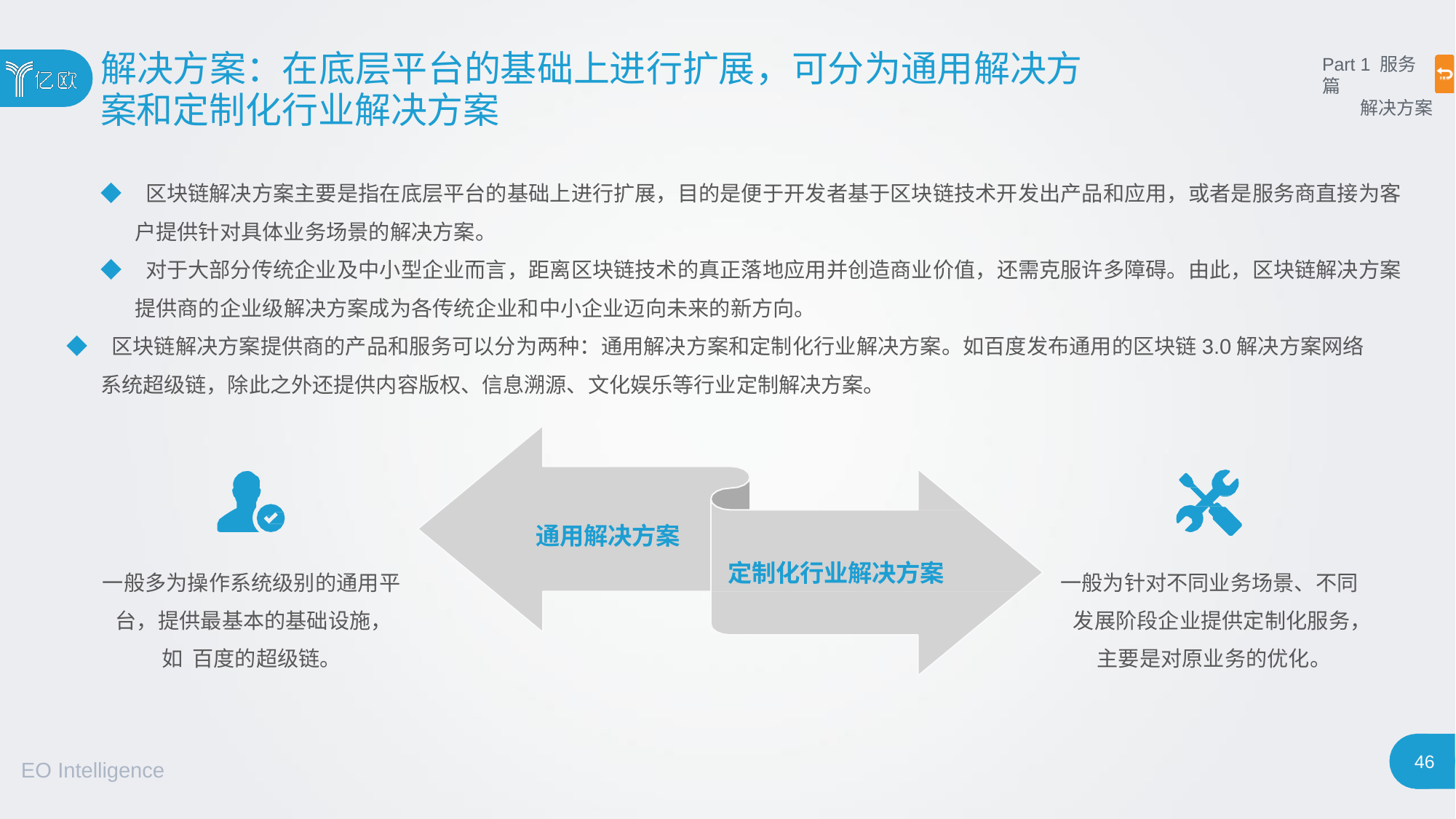

# 解决方案：在底层平台的基础上进行扩展，可分为通用解决方
案和定制化行业解决方案
Part 1 服务篇
解决方案

◆ 区块链解决方案主要是指在底层平台的基础上进行扩展，目的是便于开发者基于区块链技术开发出产品和应用，或者是服务商直接为客
户提供针对具体业务场景的解决方案。
◆ 对于大部分传统企业及中小型企业而言，距离区块链技术的真正落地应用并创造商业价值，还需克服许多障碍。由此，区块链解决方案  提供商的企业级解决方案成为各传统企业和中小企业迈向未来的新方向。
◆ 区块链解决方案提供商的产品和服务可以分为两种：通用解决方案和定制化行业解决方案。如百度发布通用的区块链3.0解决方案网络
系统超级链，除此之外还提供内容版权、信息溯源、文化娱乐等行业定制解决方案。

通用解决方案
一般多为操作系统级别的通用平  台，提供最基本的基础设施，如  百度的超级链。
一般为针对不同业务场景、不同  发展阶段企业提供定制化服务，  主要是对原业务的优化。
定制化行业解决方案
46
EO Intelligence